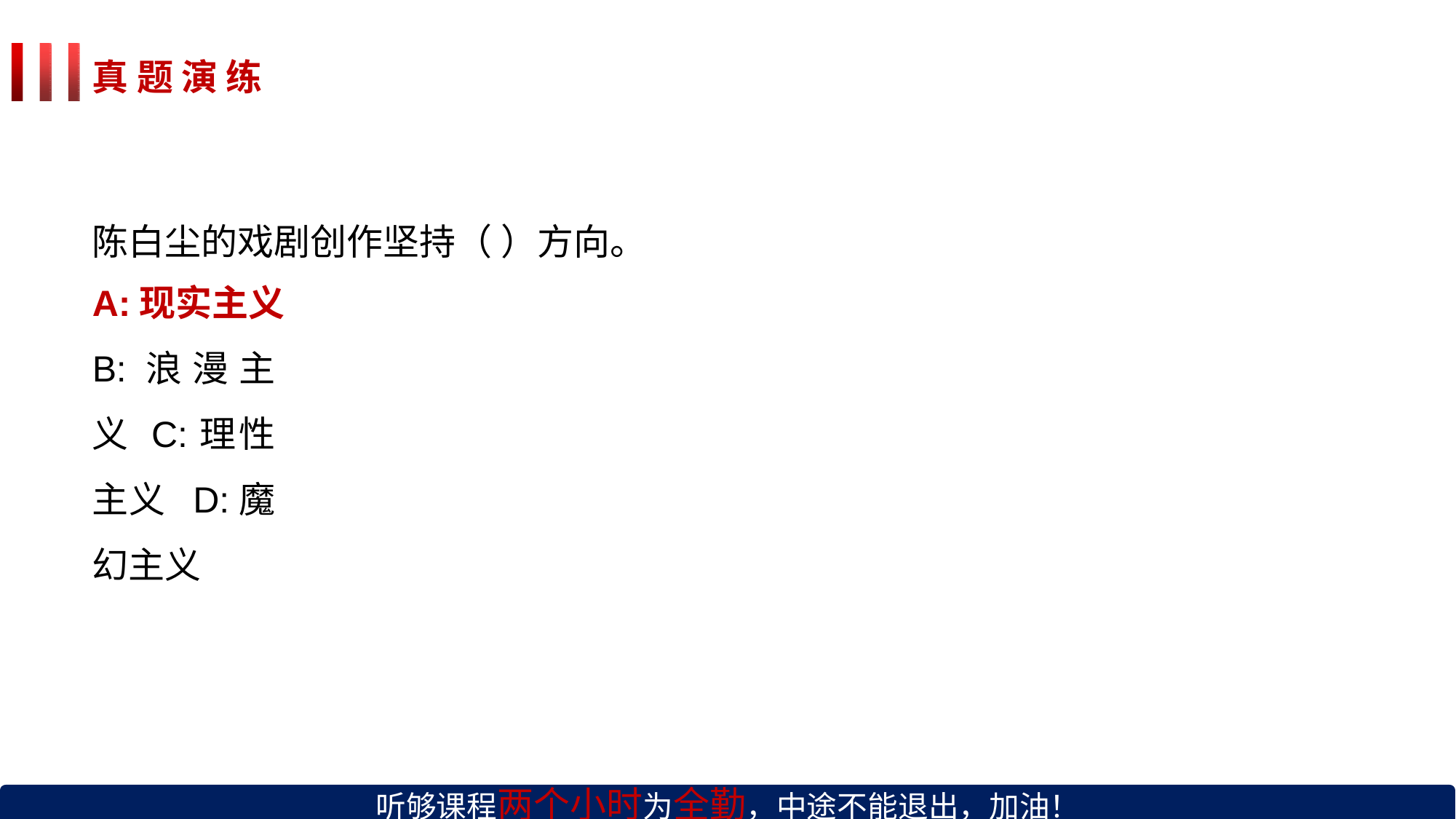

# 真 题 演 练
陈白尘的戏剧创作坚持（ ）方向。
A:现实主义
B:浪漫主义 C:理性主义  D:魔幻主义
68

听够课程两个小时为全勤，中途不能退出，加油！